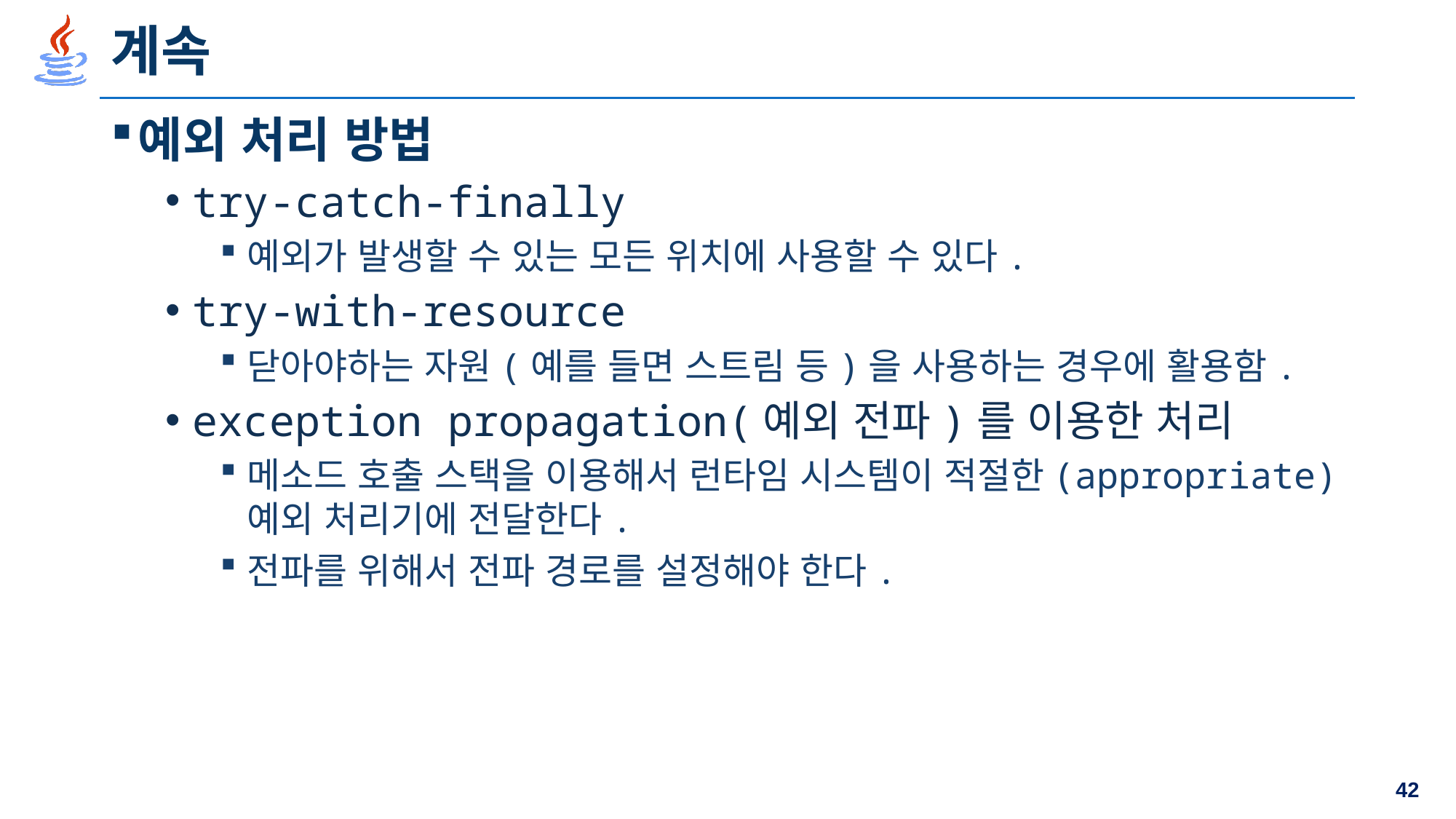

# 계속
예외 처리 방법
try-catch-finally
예외가 발생할 수 있는 모든 위치에 사용할 수 있다.
try-with-resource
닫아야하는 자원(예를 들면 스트림 등)을 사용하는 경우에 활용함.
exception propagation(예외 전파)를 이용한 처리
메소드 호출 스택을 이용해서 런타임 시스템이 적절한(appropriate) 예외 처리기에 전달한다.
전파를 위해서 전파 경로를 설정해야 한다.

42